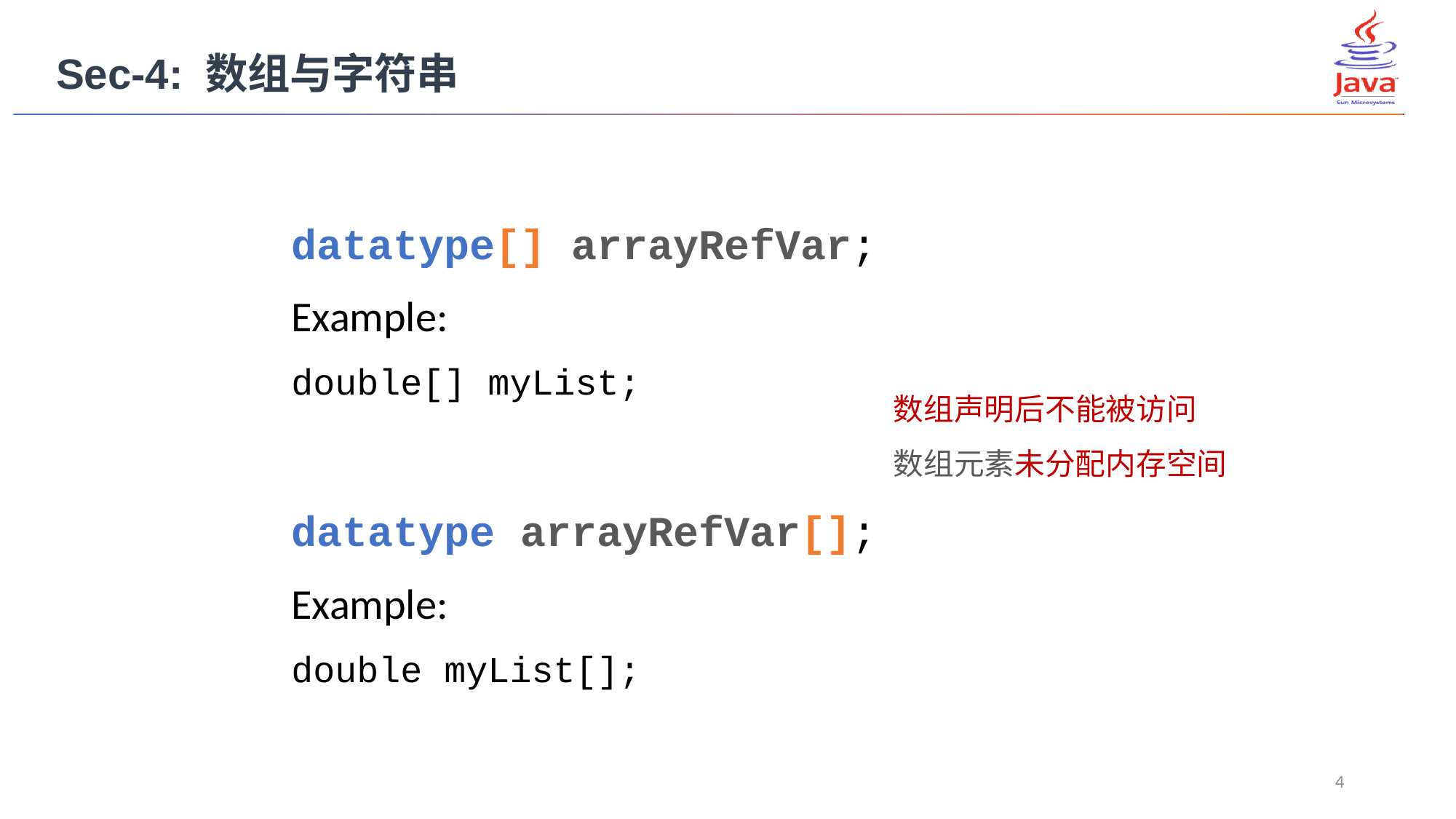

Sec-4: 数组与字符串
datatype[] arrayRefVar;
Example:
double[] myList;

datatype arrayRefVar[];

Example:
double myList[];
数组声明后不能被访问
数组元素未分配内存空间
4